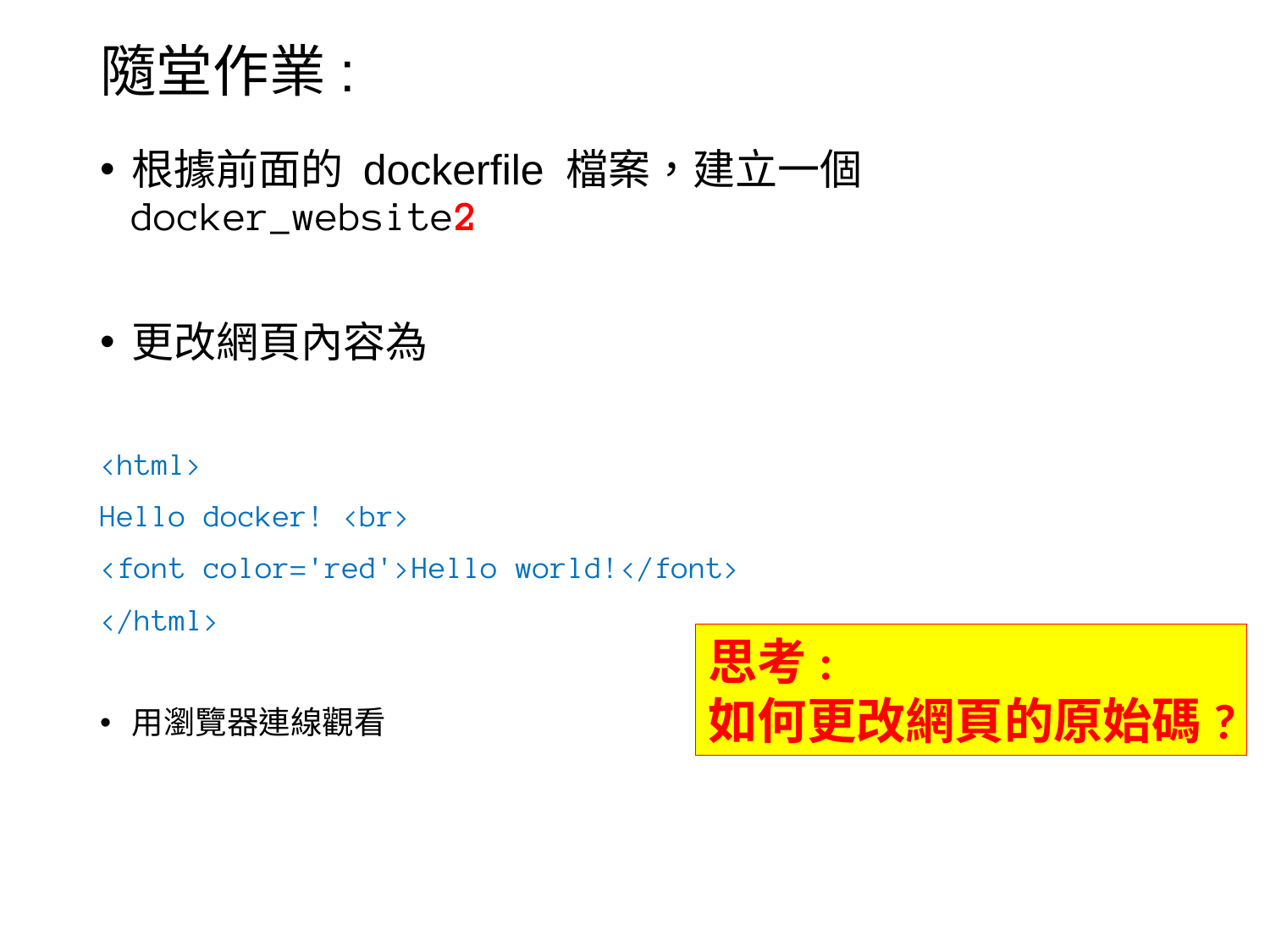

# 隨堂作業:
根據前面的 dockerfile 檔案，建立一個 docker_website2

更改網頁內容為

<html>
Hello docker! <br>
<font color='red'>Hello world!</font>
</html>

用瀏覽器連線觀看
思考:
如何更改網頁的原始碼?